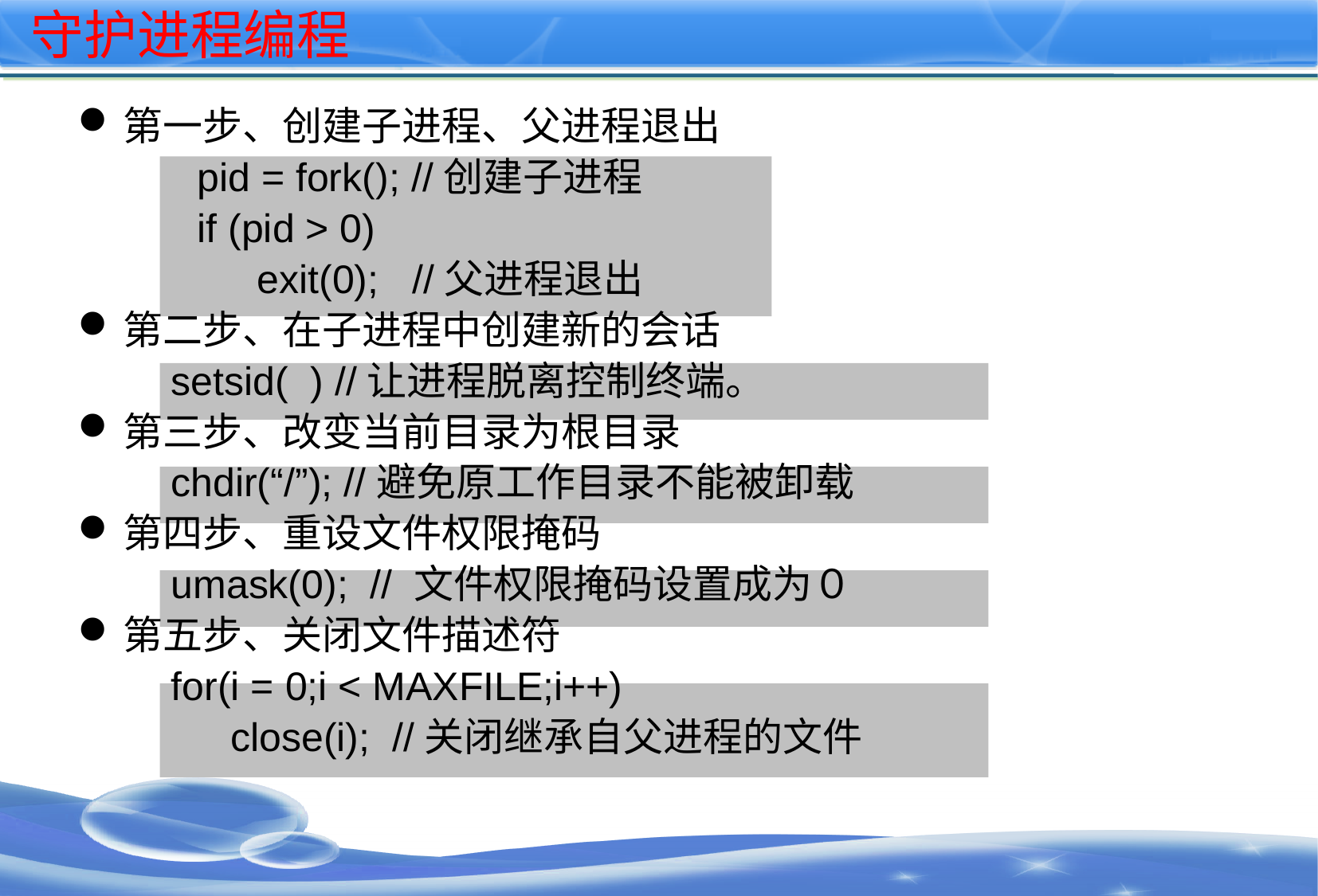

# 守护进程编程
第一步、创建子进程、父进程退出
pid = fork(); //创建子进程
if (pid > 0)
exit(0);   //父进程退出
第二步、在子进程中创建新的会话
   setsid(  ) //让进程脱离控制终端。
第三步、改变当前目录为根目录
   chdir(“/”); //避免原工作目录不能被卸载
第四步、重设文件权限掩码
   umask(0);  // 文件权限掩码设置成为０
第五步、关闭文件描述符
   for(i = 0;i < MAXFILE;i++)
   close(i);  //关闭继承自父进程的文件